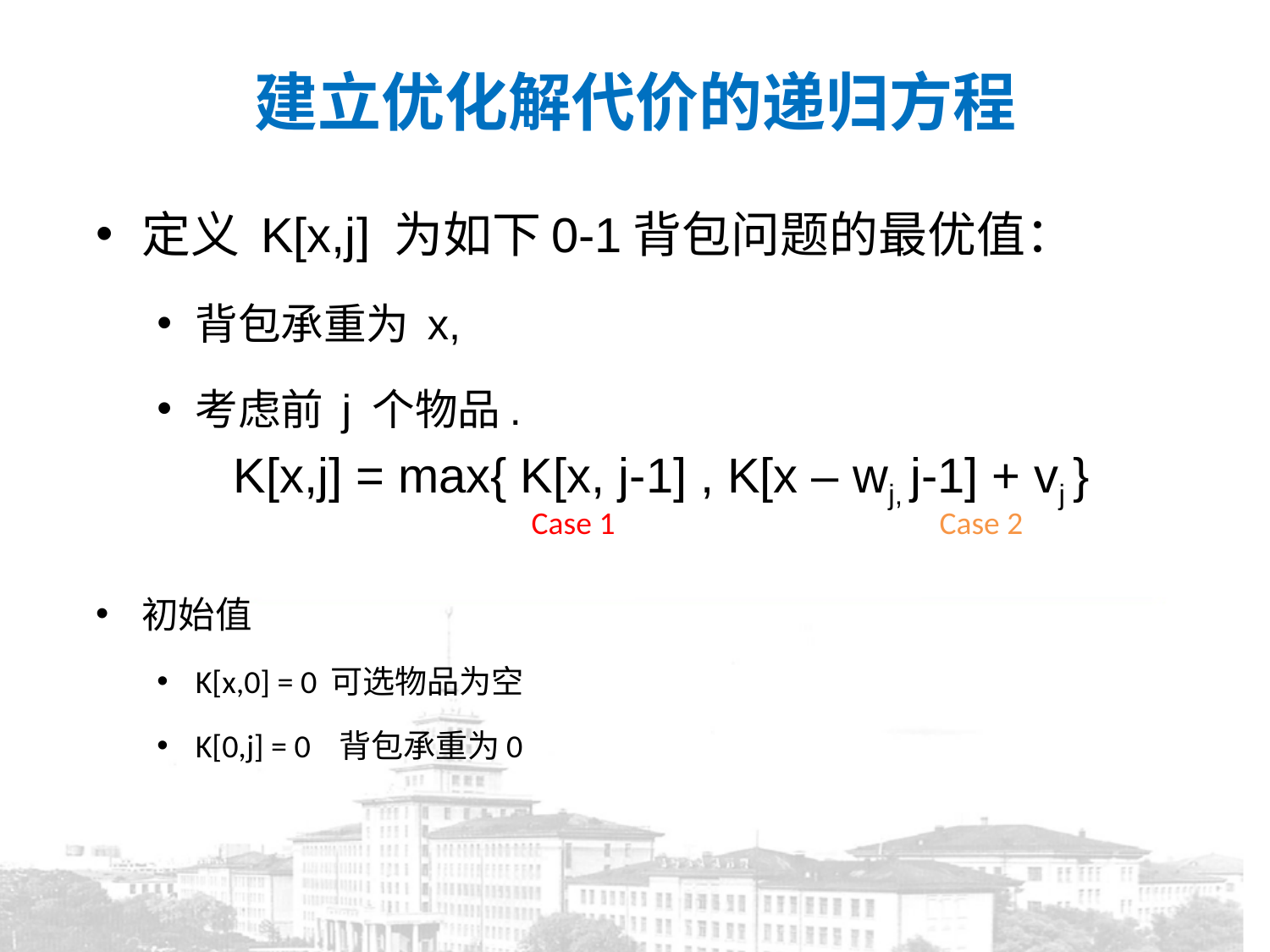

建立优化解代价的递归方程
定义 K[x,j] 为如下0-1背包问题的最优值：
背包承重为 x,
考虑前 j 个物品.
K[x,j] = max{ K[x, j-1] , K[x – wj, j-1] + vj }

初始值
K[x,0] = 0 可选物品为空
K[0,j] = 0   背包承重为0
Case 1
Case 2